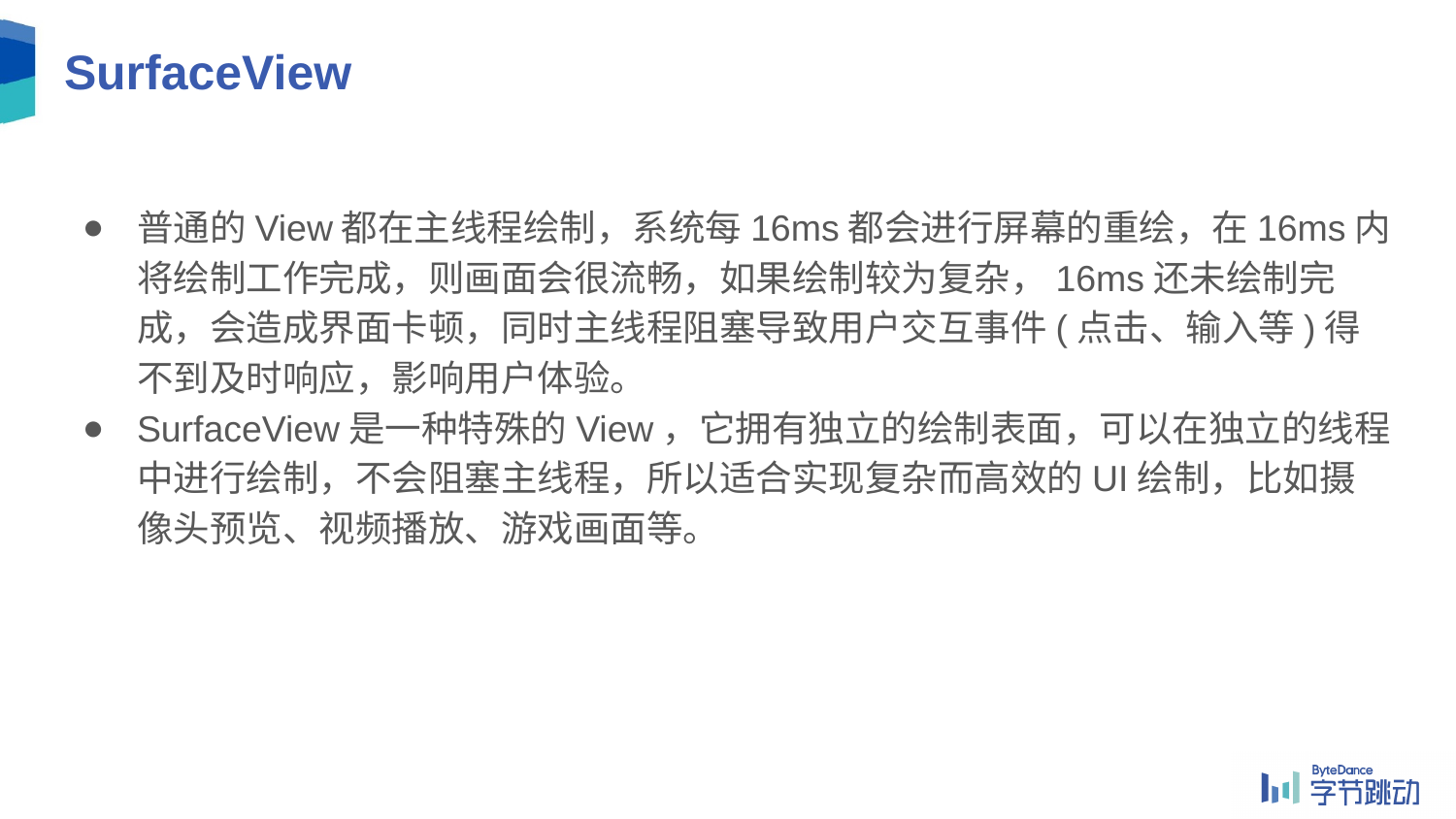

# SurfaceView
普通的View都在主线程绘制，系统每16ms都会进行屏幕的重绘，在16ms内将绘制工作完成，则画面会很流畅，如果绘制较为复杂，16ms还未绘制完成，会造成界面卡顿，同时主线程阻塞导致用户交互事件(点击、输入等)得不到及时响应，影响用户体验。
SurfaceView是一种特殊的View，它拥有独立的绘制表面，可以在独立的线程中进行绘制，不会阻塞主线程，所以适合实现复杂而高效的UI绘制，比如摄像头预览、视频播放、游戏画面等。